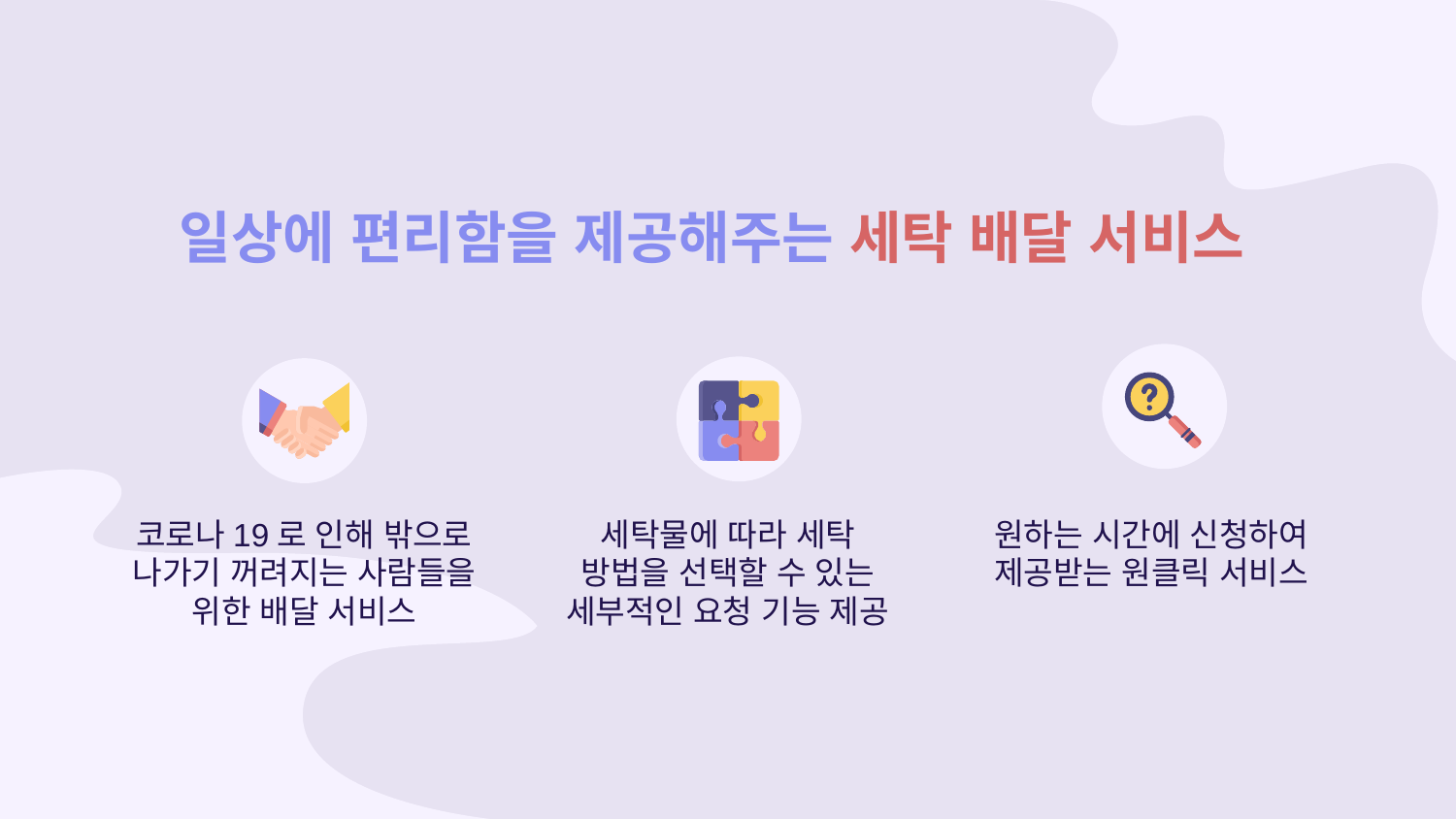

# 일상에 편리함을 제공해주는 세탁 배달 서비스

코로나19로 인해 밖으로 나가기 꺼려지는 사람들을 위한 배달 서비스

세탁물에 따라 세탁 방법을 선택할 수 있는 세부적인 요청 기능 제공
원하는 시간에 신청하여 제공받는 원클릭 서비스